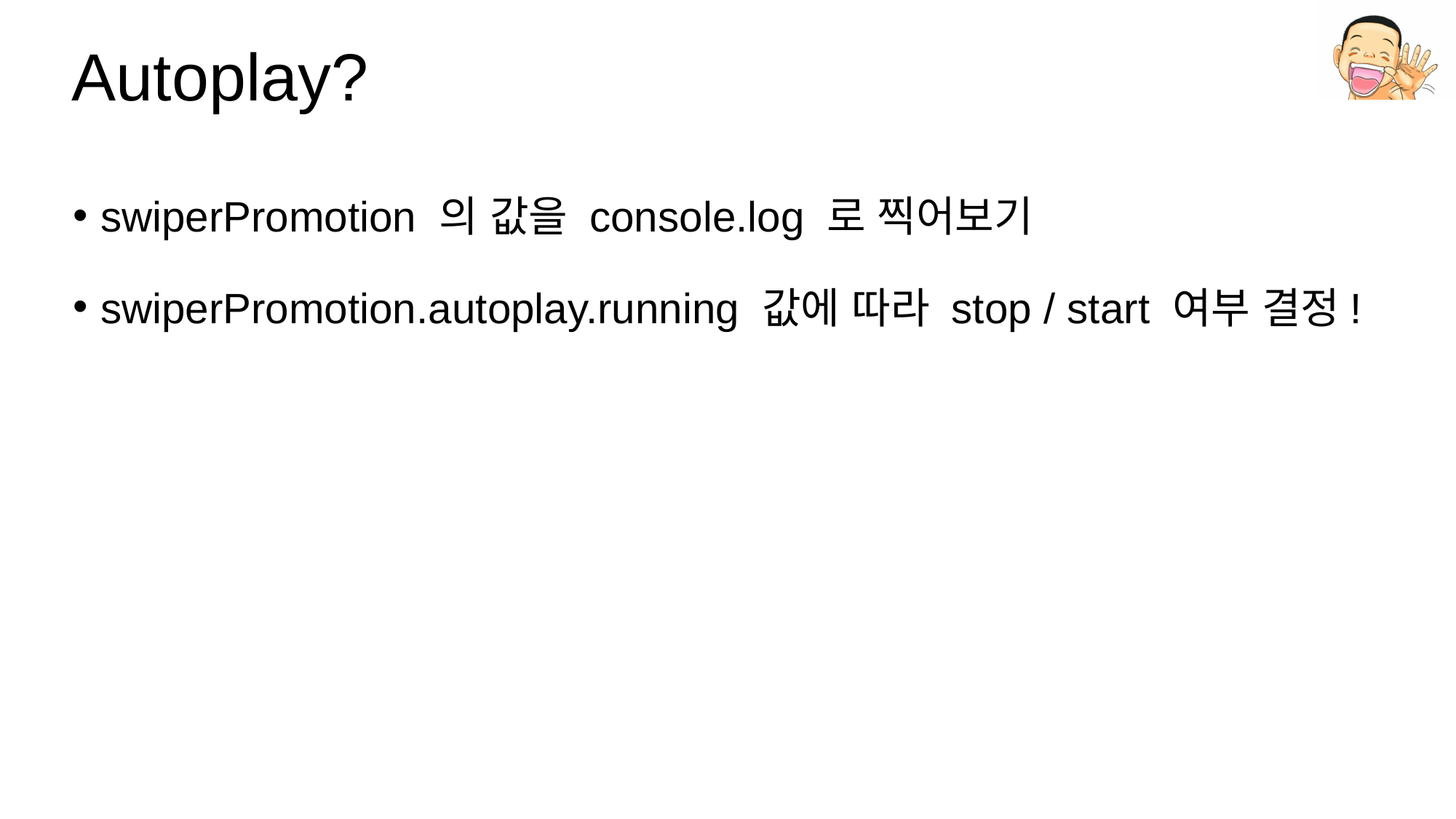

# Autoplay?
swiperPromotion 의 값을 console.log 로 찍어보기
swiperPromotion.autoplay.running 값에 따라 stop / start 여부 결정!